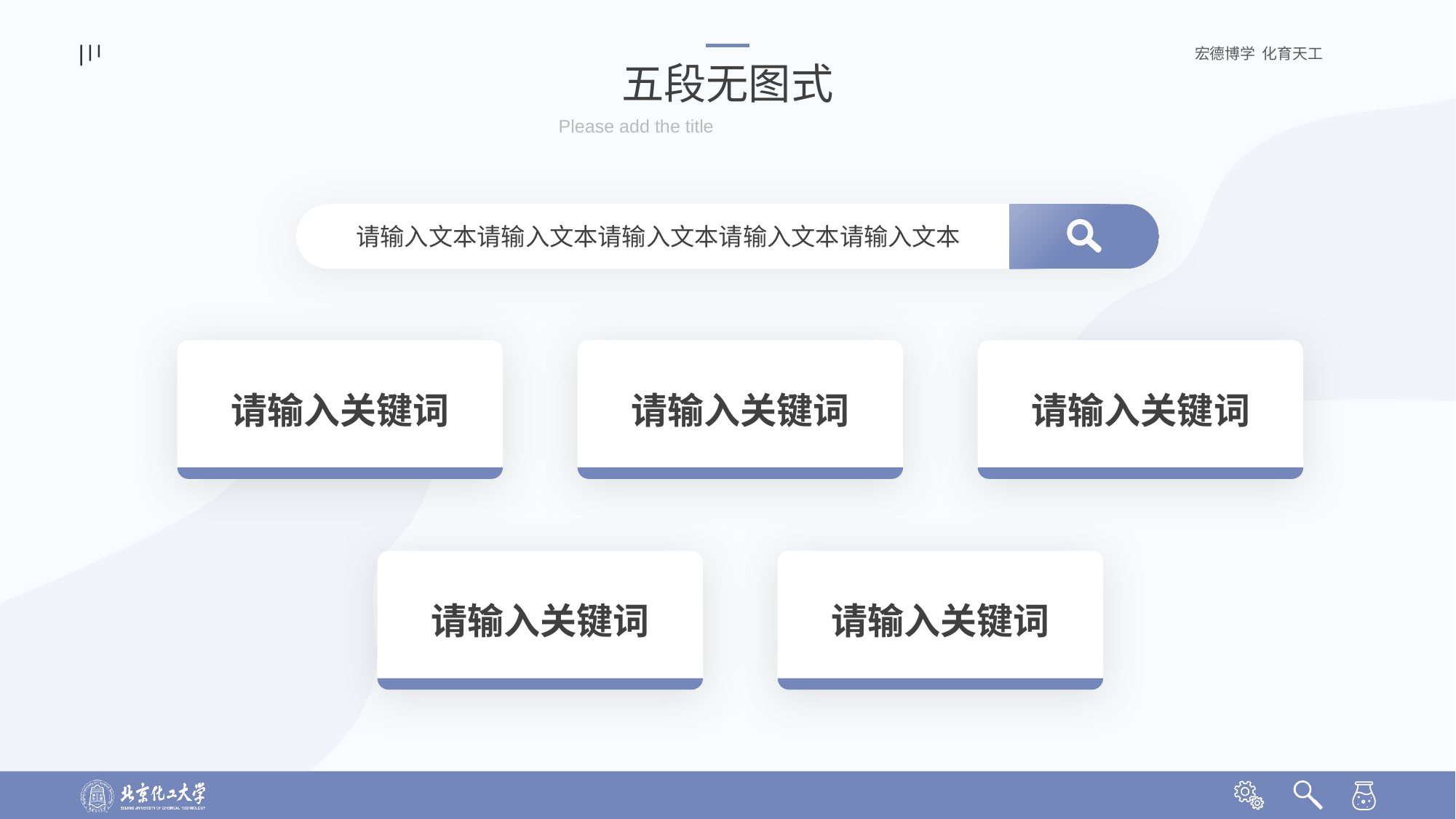

五段无图式
Please add the title

请输入文本请输入文本请输入文本请输入文本请输入文本

请输入关键词
请输入关键词
请输入关键词

请输入关键词
请输入关键词